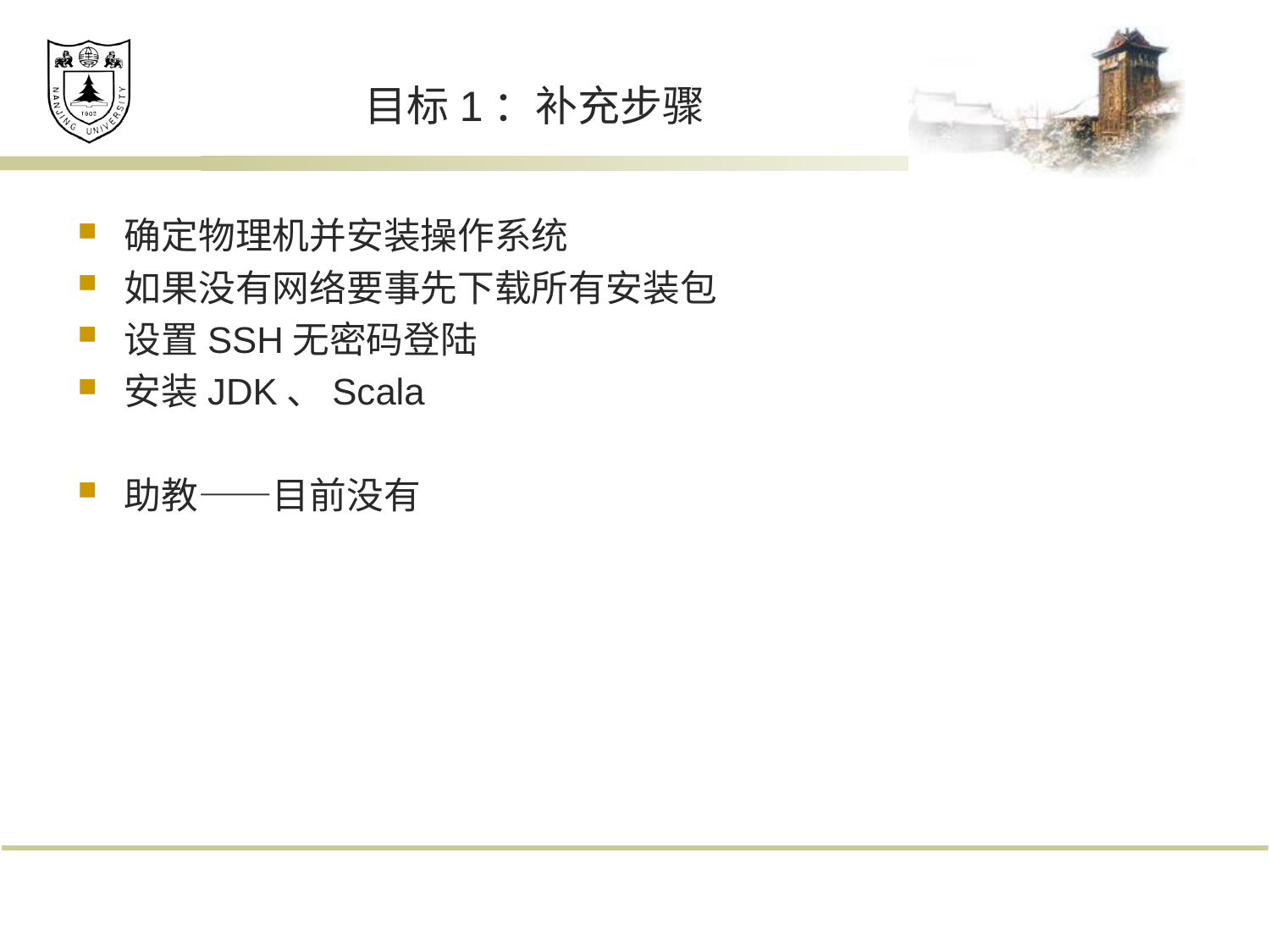

# 目标1：补充步骤
确定物理机并安装操作系统
如果没有网络要事先下载所有安装包
设置SSH无密码登陆
安装JDK、Scala

助教——目前没有